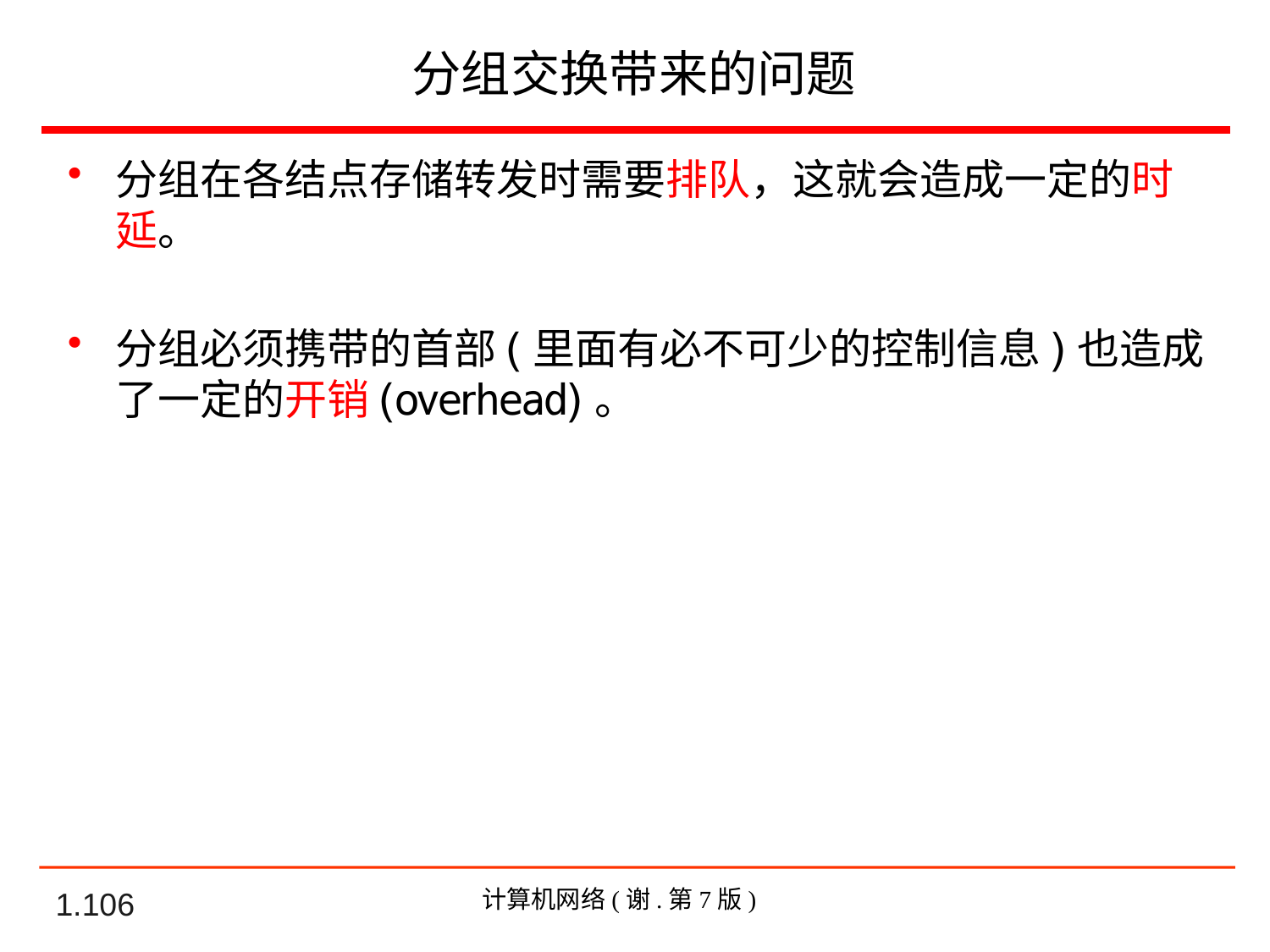

分组交换带来的问题
分组在各结点存储转发时需要排队，这就会造成一定的时延。

分组必须携带的首部(里面有必不可少的控制信息)也造成了一定的开销(overhead)。